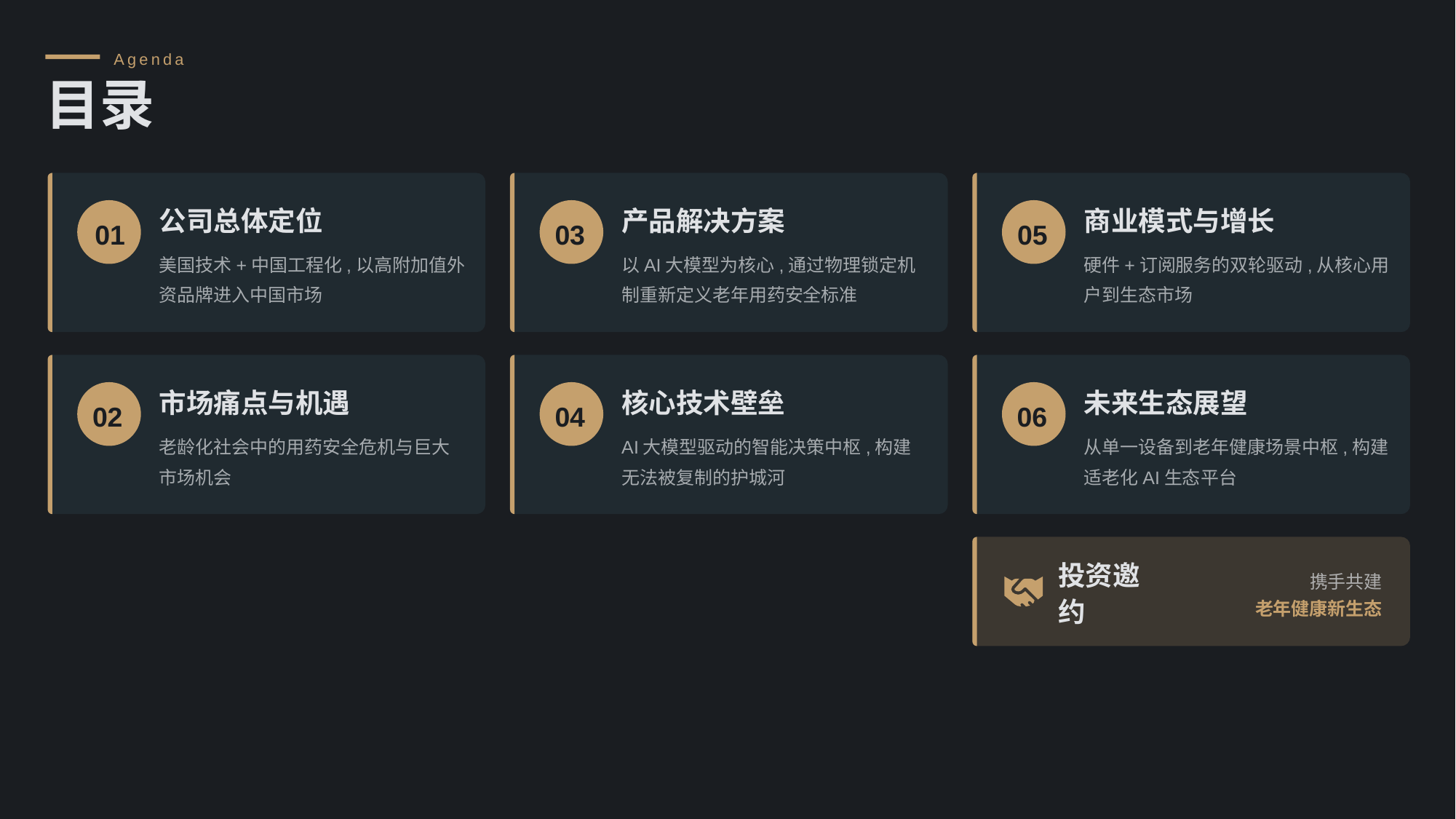

Agenda

目录

公司总体定位

产品解决方案

商业模式与增长
01
03
05
美国技术+中国工程化,以高附加值外资品牌进入中国市场
以AI大模型为核心,通过物理锁定机制重新定义老年用药安全标准
硬件+订阅服务的双轮驱动,从核心用户到生态市场

市场痛点与机遇

核心技术壁垒

未来生态展望
02
04
06
老龄化社会中的用药安全危机与巨大市场机会
AI大模型驱动的智能决策中枢,构建无法被复制的护城河
从单一设备到老年健康场景中枢,构建适老化AI生态平台

携手共建
投资邀约

老年健康新生态